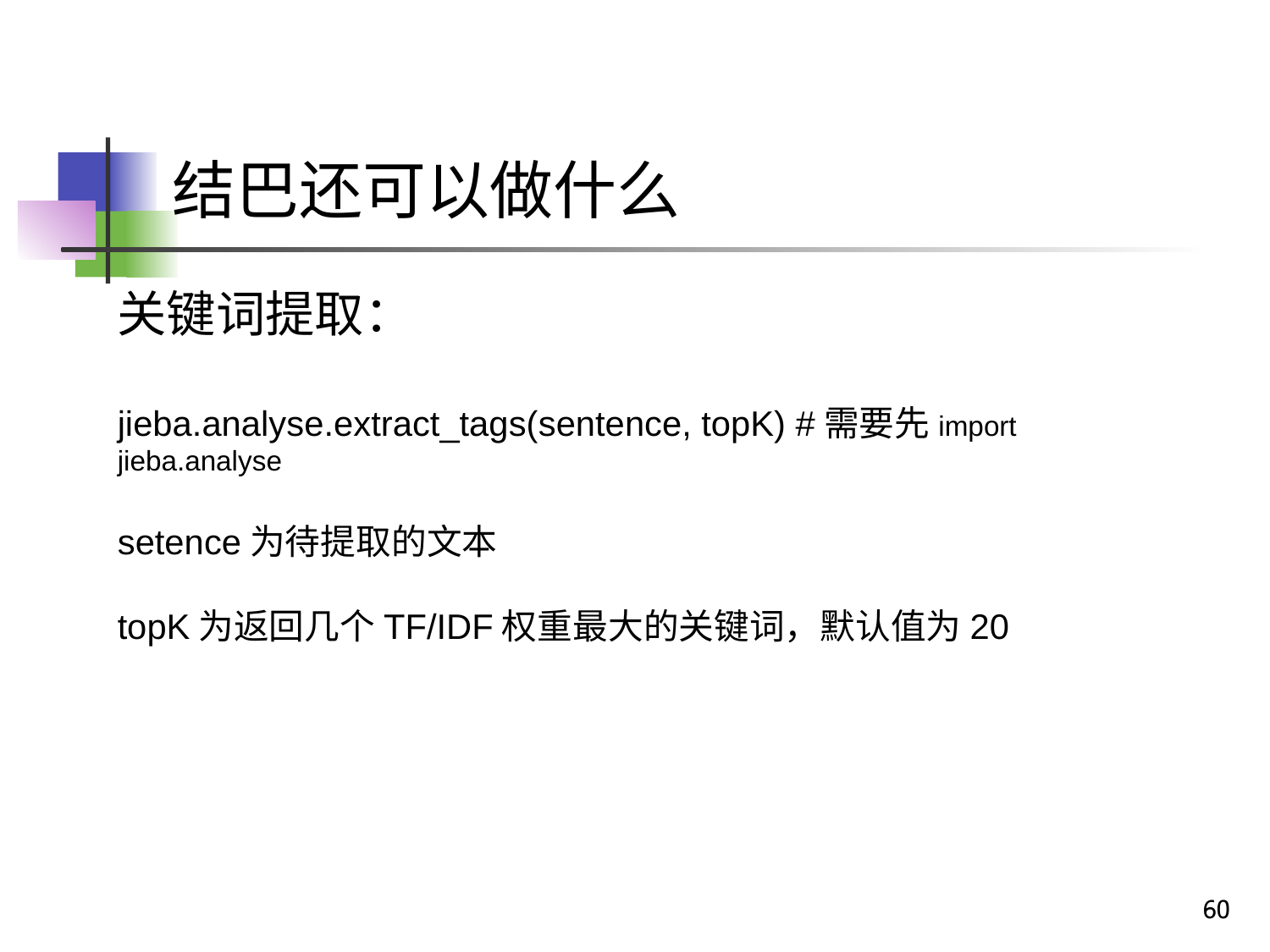

# 结巴还可以做什么
关键词提取：

jieba.analyse.extract_tags(sentence, topK) #需要先import jieba.analyse

setence为待提取的文本

topK为返回几个TF/IDF权重最大的关键词，默认值为20
60